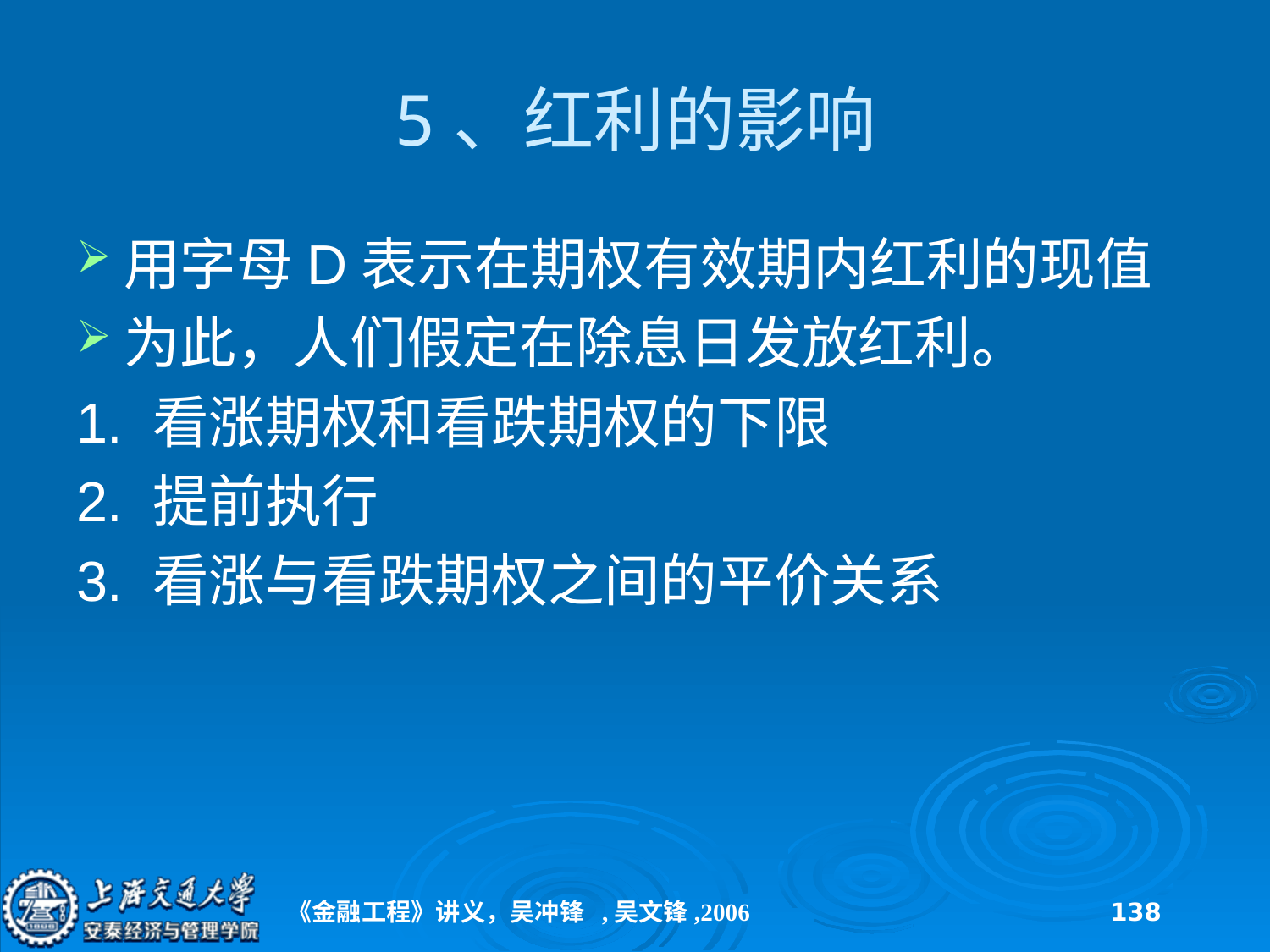

# 5、红利的影响
用字母D表示在期权有效期内红利的现值
为此，人们假定在除息日发放红利。
1. 看涨期权和看跌期权的下限
2. 提前执行
3. 看涨与看跌期权之间的平价关系